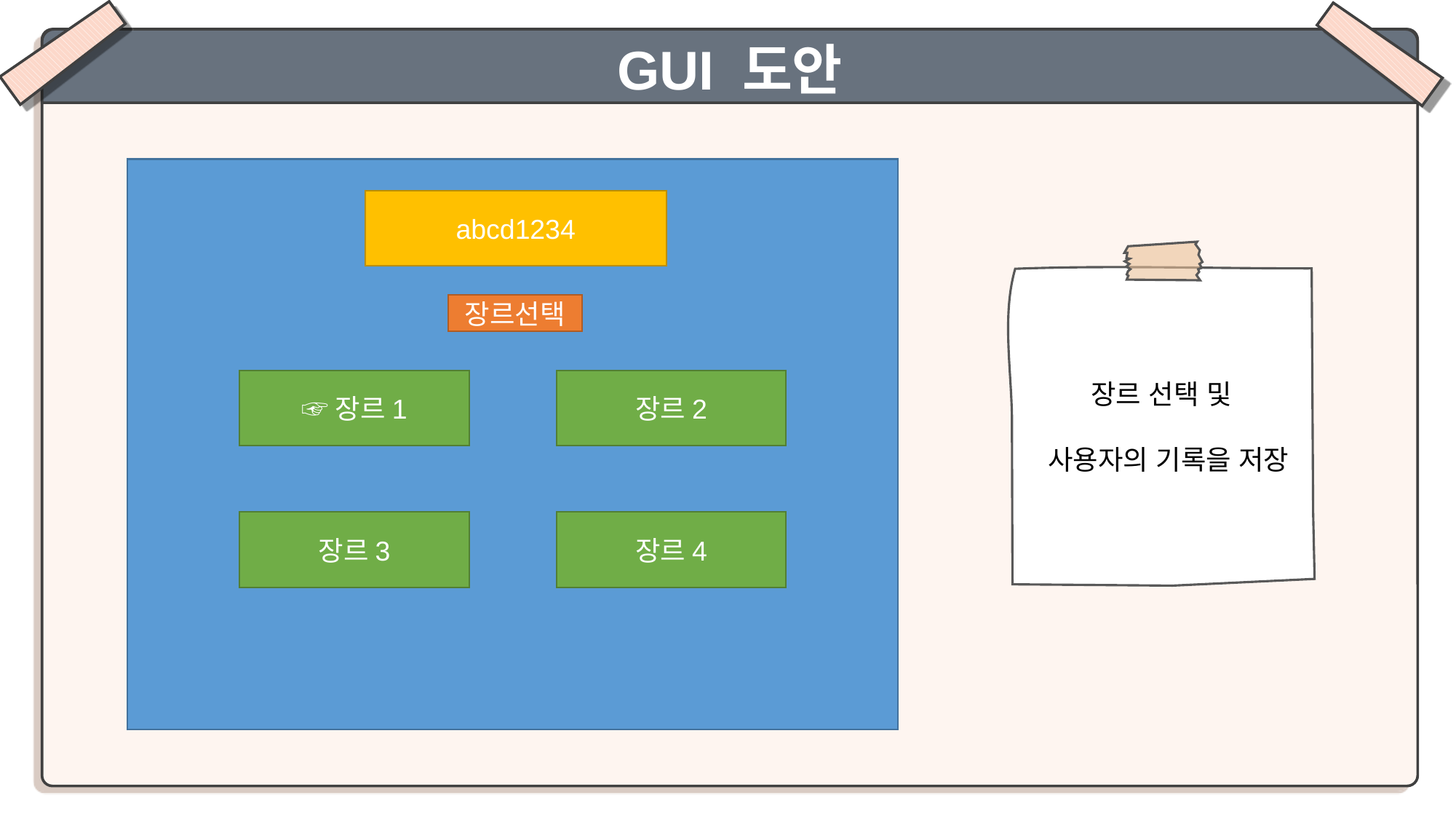

GUI 도안

abcd1234

장르 선택 및

 사용자의 기록을 저장
장르선택
☞장르1
장르2
장르3
장르4